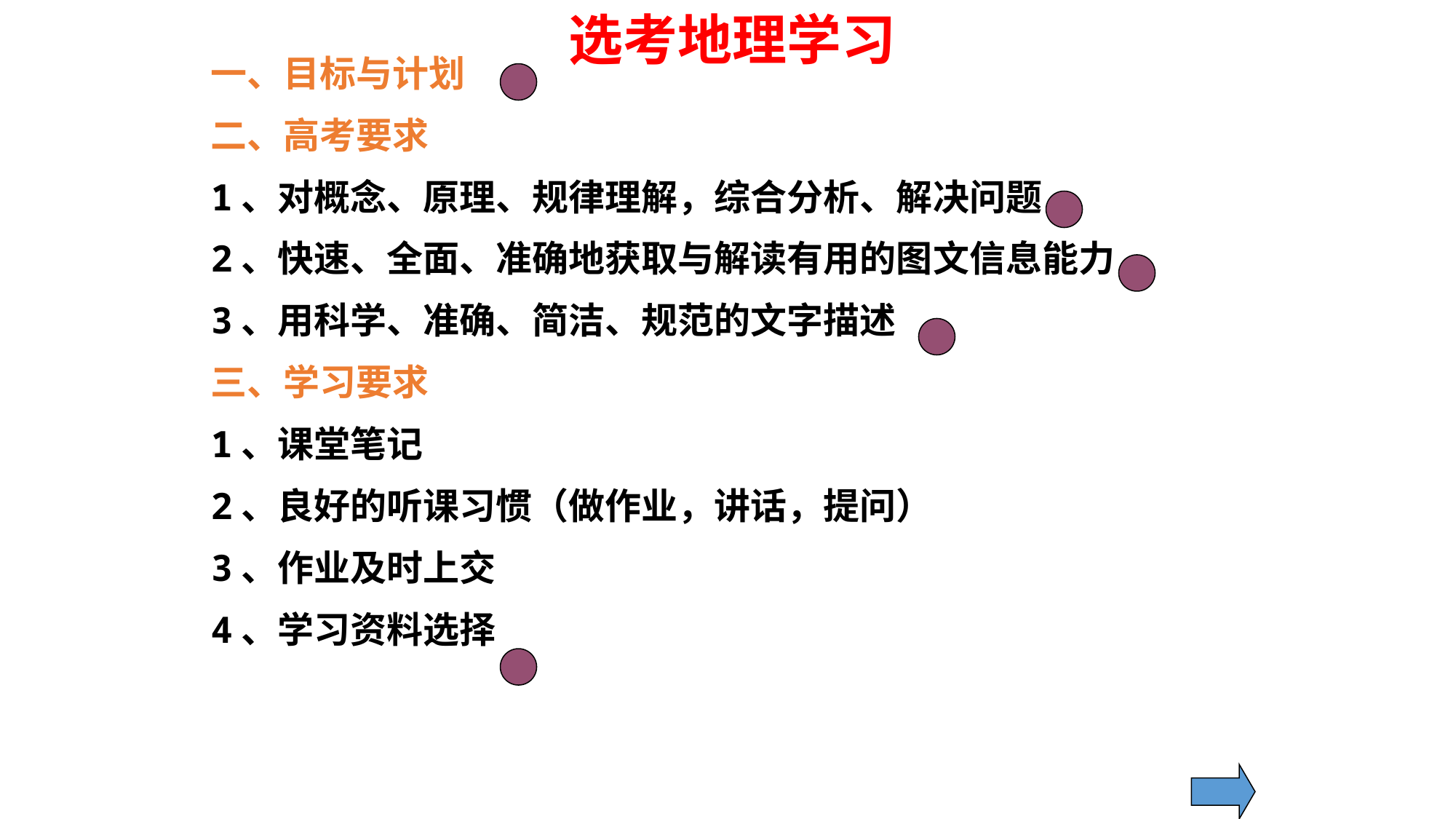

选考地理学习
一、目标与计划
二、高考要求
1、对概念、原理、规律理解，综合分析、解决问题
2、快速、全面、准确地获取与解读有用的图文信息能力
3、用科学、准确、简洁、规范的文字描述
三、学习要求
1、课堂笔记
2、良好的听课习惯（做作业，讲话，提问）
3、作业及时上交
4、学习资料选择